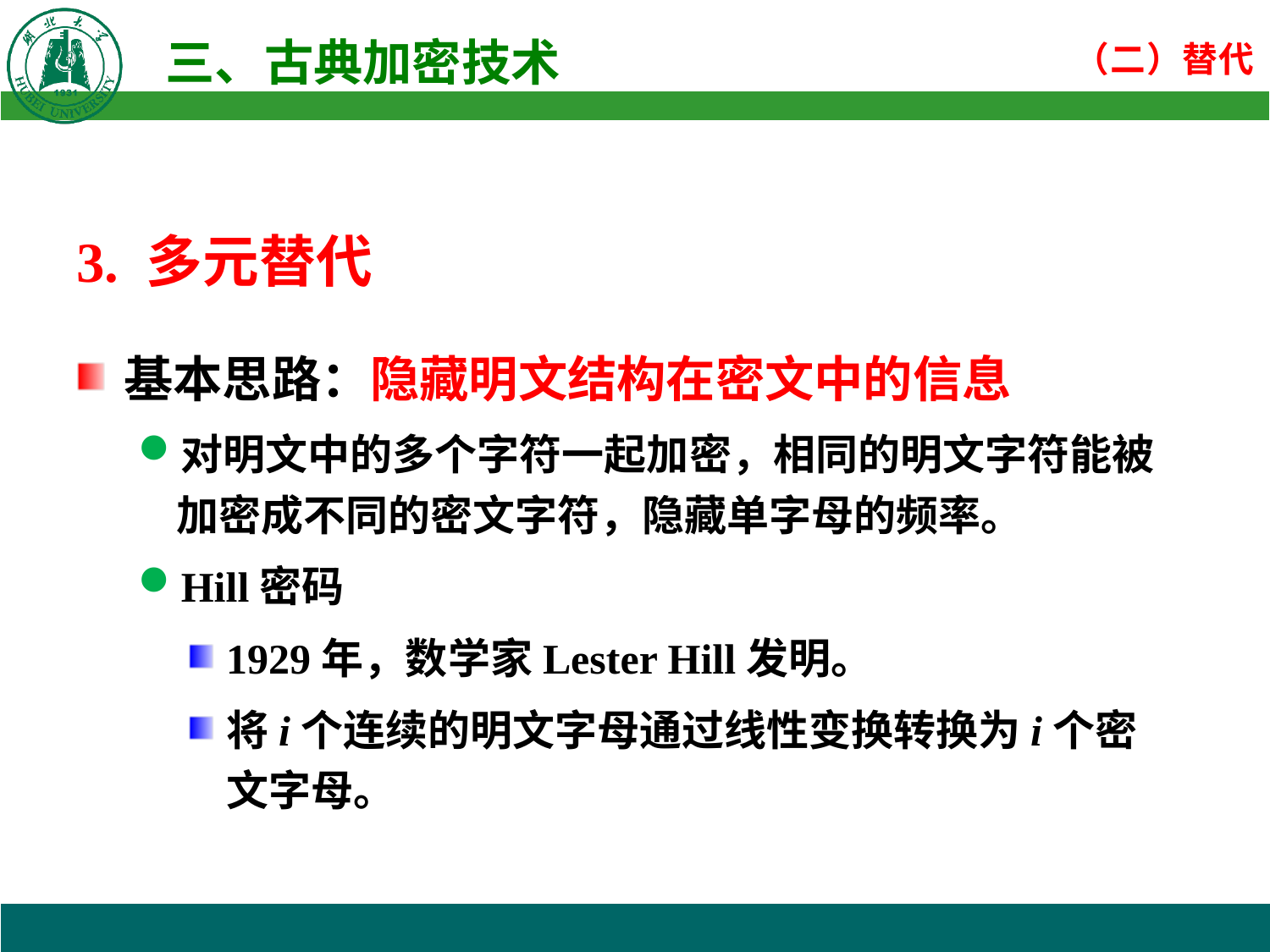

3. 多元替代
基本思路：隐藏明文结构在密文中的信息
对明文中的多个字符一起加密，相同的明文字符能被加密成不同的密文字符，隐藏单字母的频率。
Hill密码
1929年，数学家Lester Hill发明。
将i个连续的明文字母通过线性变换转换为i个密文字母。